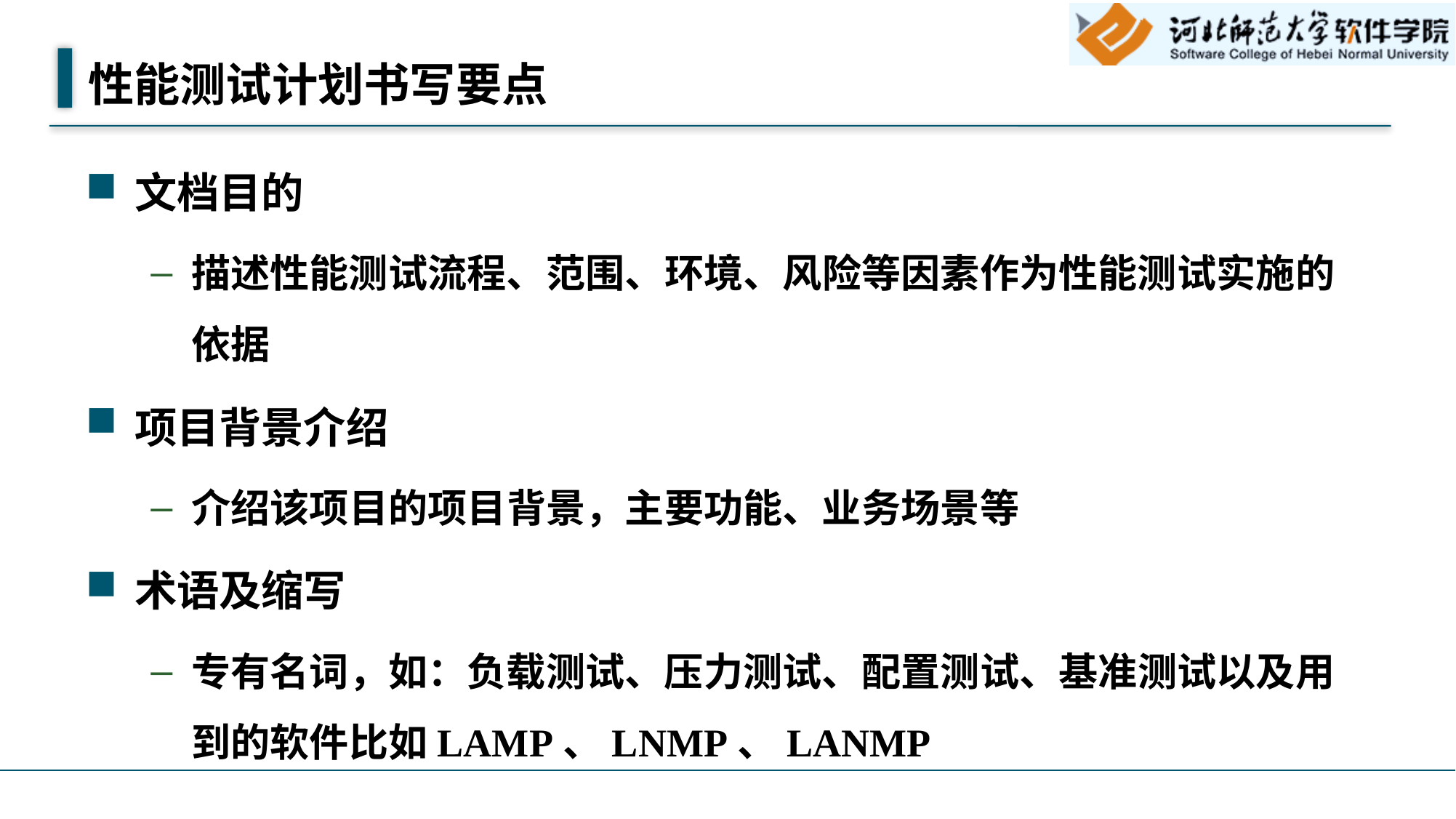

# 性能测试计划书写要点
文档目的
描述性能测试流程、范围、环境、风险等因素作为性能测试实施的依据
项目背景介绍
介绍该项目的项目背景，主要功能、业务场景等
术语及缩写
专有名词，如：负载测试、压力测试、配置测试、基准测试以及用到的软件比如LAMP、LNMP、LANMP